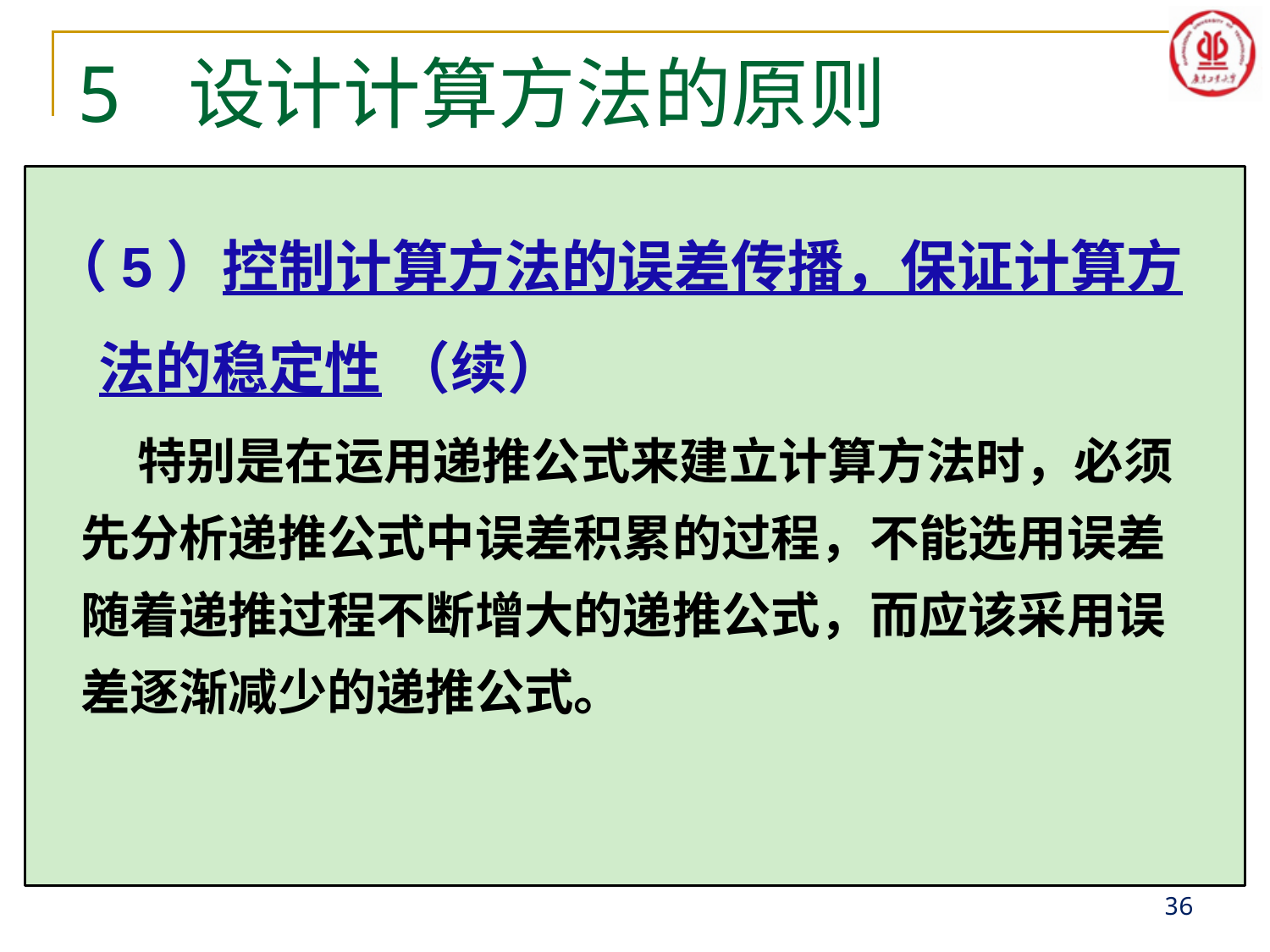

# 5 设计计算方法的原则

（5）控制计算方法的误差传播，保证计算方法的稳定性 （续）
    特别是在运用递推公式来建立计算方法时，必须先分析递推公式中误差积累的过程，不能选用误差随着递推过程不断增大的递推公式，而应该采用误差逐渐减少的递推公式。
36